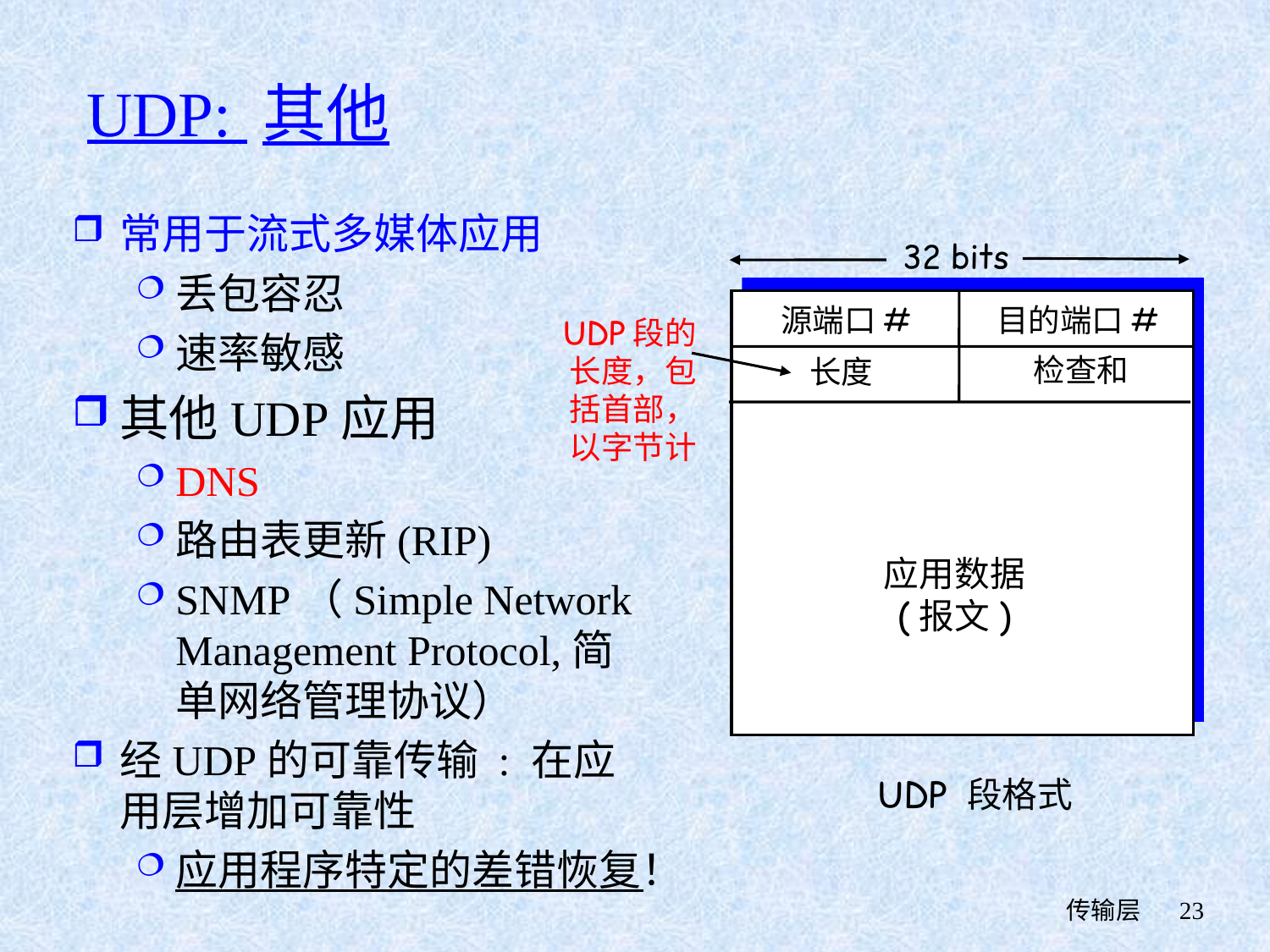

# UDP: 其他
常用于流式多媒体应用
丢包容忍
速率敏感
其他UDP应用
DNS
路由表更新(RIP)
SNMP（Simple Network Management Protocol,简单网络管理协议）
经UDP的可靠传输 : 在应用层增加可靠性
应用程序特定的差错恢复！
32 bits

源端口#
目的端口#
UDP段的长度，包括首部，以字节计
检查和
长度

应用数据
(报文)
UDP 段格式
 传输层
23